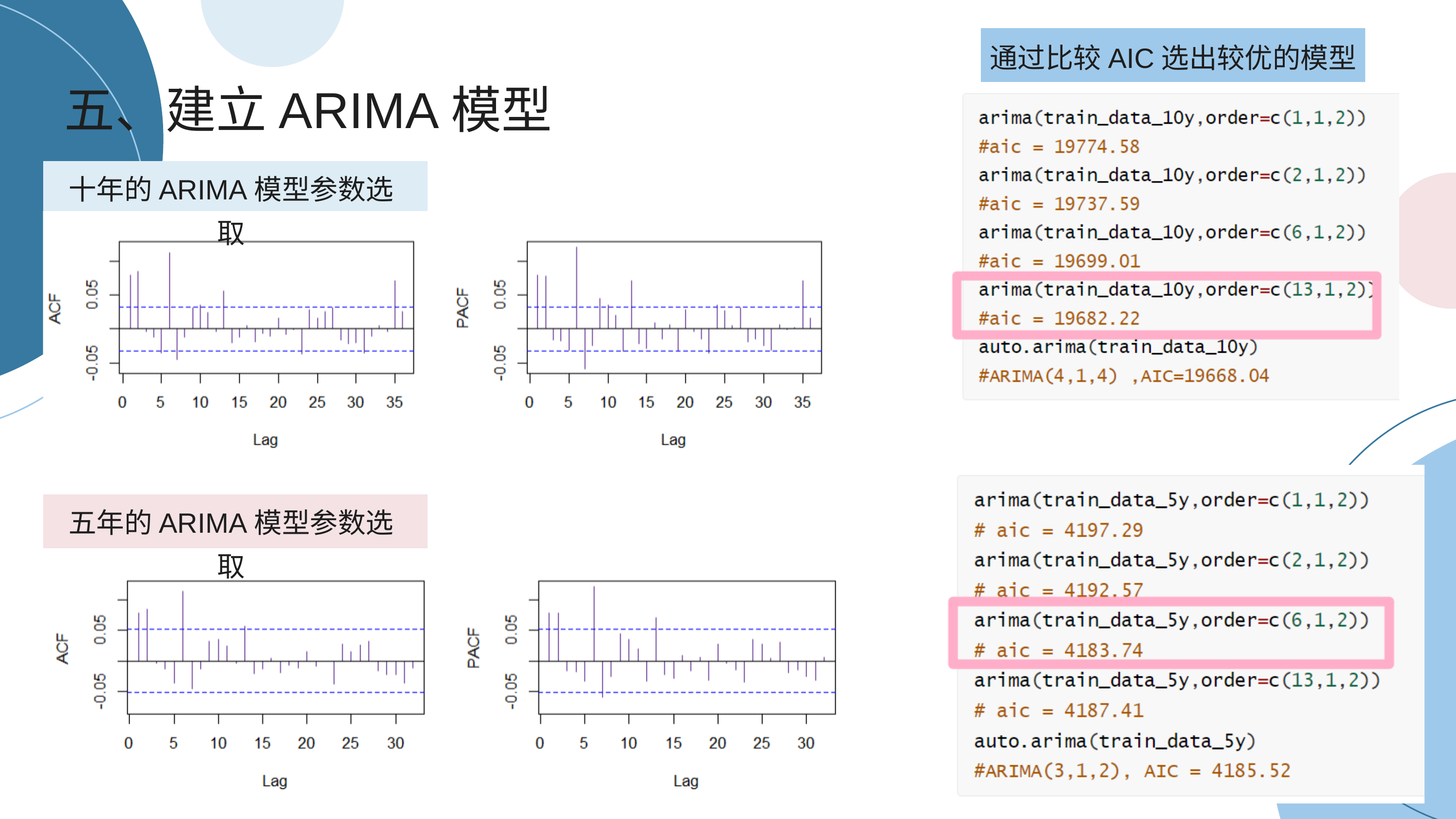

通过比较AIC选出较优的模型
五、建立ARIMA模型

十年的ARIMA模型参数选取

五年的ARIMA模型参数选取